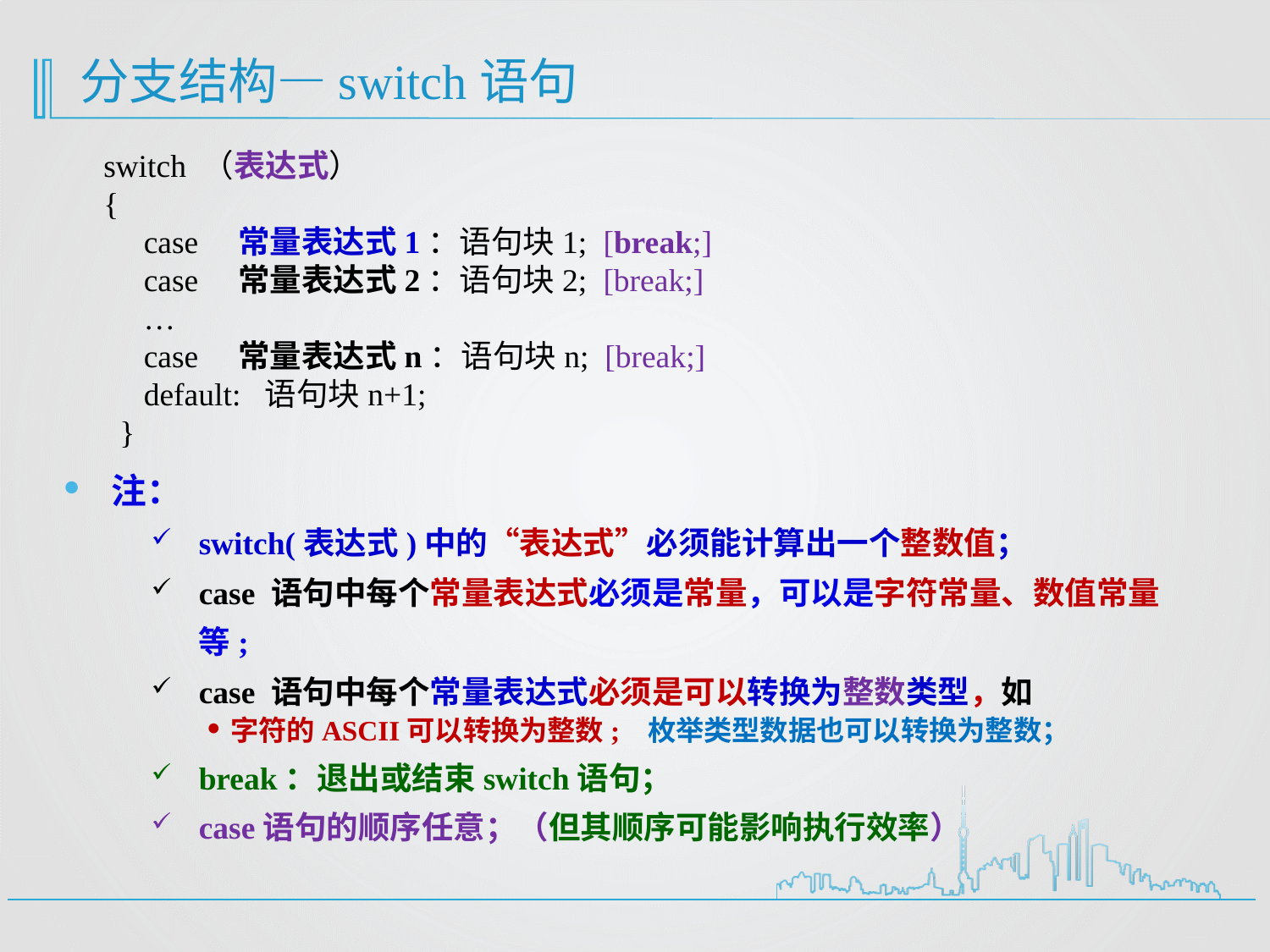

# 分支结构—switch语句
switch （表达式）
{
     case　常量表达式1：语句块1;  [break;]
     case　常量表达式2：语句块2;  [break;]
     …
     case　常量表达式n：语句块n;  [break;]
     default:  语句块n+1;
  }
注：
switch(表达式)中的“表达式”必须能计算出一个整数值；
case 语句中每个常量表达式必须是常量，可以是字符常量、数值常量等;
case 语句中每个常量表达式必须是可以转换为整数类型，如
字符的ASCII可以转换为整数;   枚举类型数据也可以转换为整数；
break：退出或结束switch语句；
case语句的顺序任意；（但其顺序可能影响执行效率）